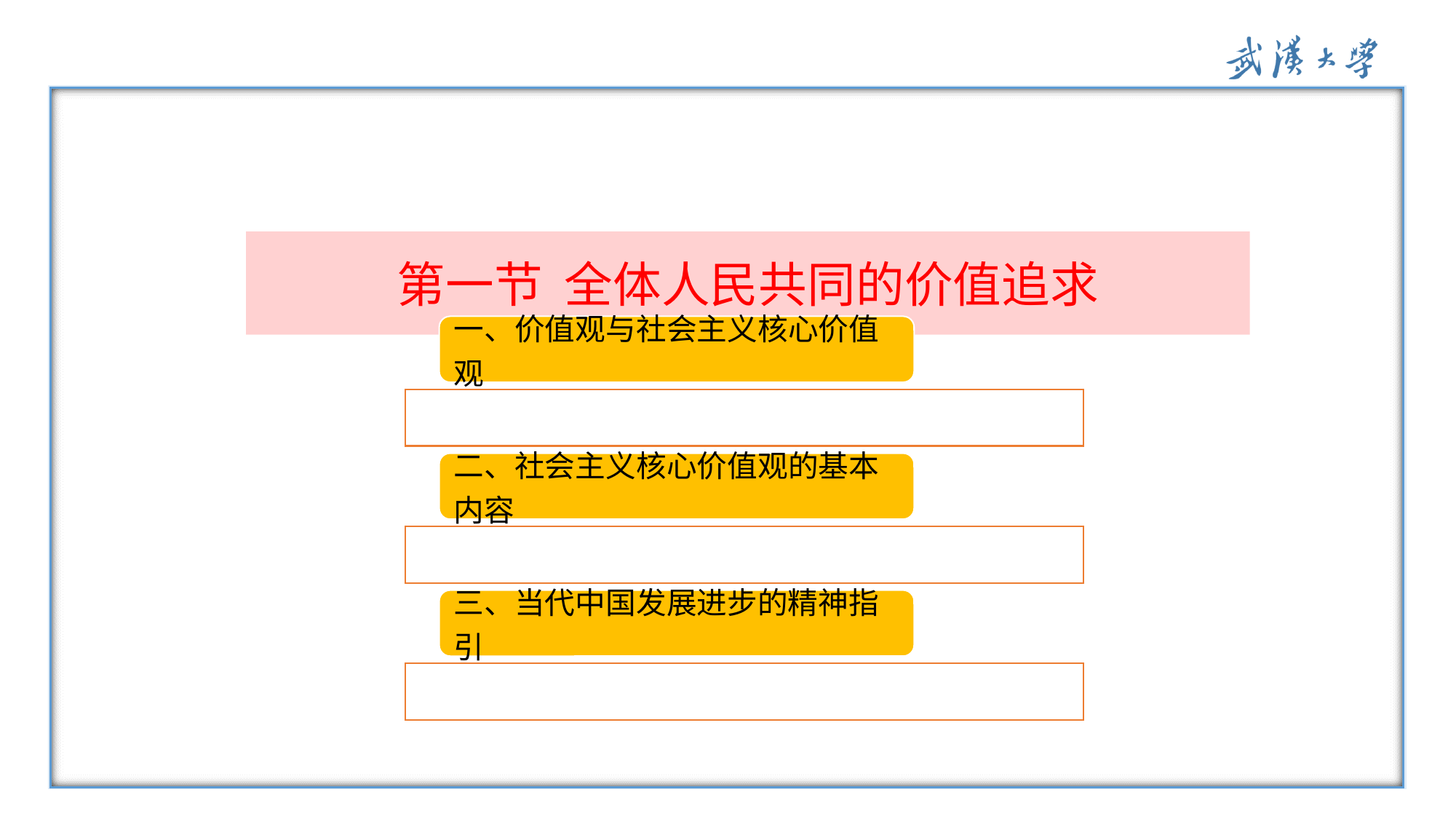

第一节  全体人民共同的价值追求
一、价值观与社会主义核心价值观
二、社会主义核心价值观的基本内容
三、当代中国发展进步的精神指引